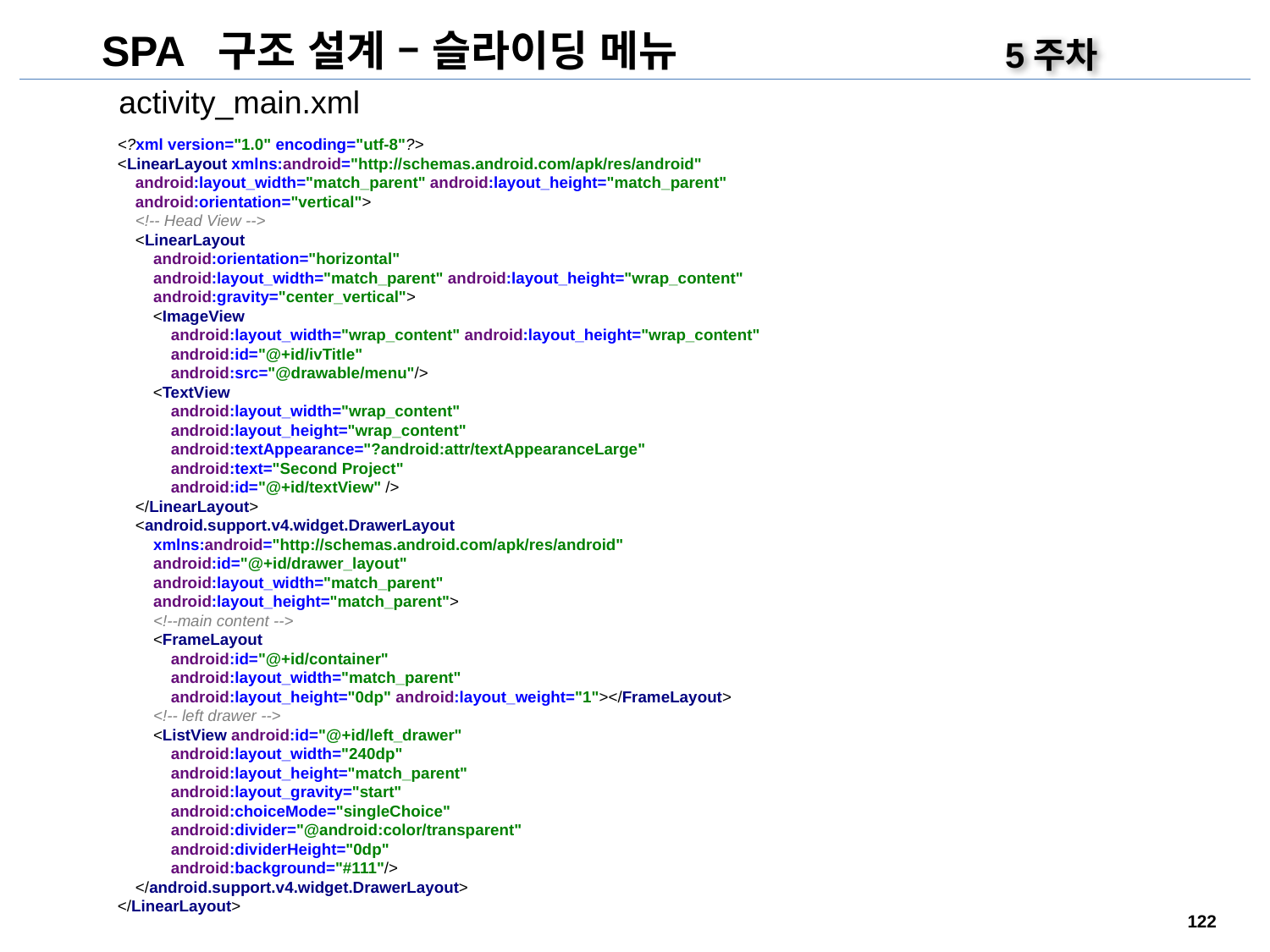

SPA  구조 설계 – 슬라이딩 메뉴
5주차
activity_main.xml
<?xml version="1.0" encoding="utf-8"?>
<LinearLayout xmlns:android="http://schemas.android.com/apk/res/android"
    android:layout_width="match_parent" android:layout_height="match_parent"
    android:orientation="vertical">
    <!-- Head View -->
    <LinearLayout
        android:orientation="horizontal"
        android:layout_width="match_parent" android:layout_height="wrap_content"
        android:gravity="center_vertical">
        <ImageView
            android:layout_width="wrap_content" android:layout_height="wrap_content"
            android:id="@+id/ivTitle"
            android:src="@drawable/menu"/>
        <TextView
            android:layout_width="wrap_content"
            android:layout_height="wrap_content"
            android:textAppearance="?android:attr/textAppearanceLarge"
            android:text="Second Project"
            android:id="@+id/textView" />
    </LinearLayout>
    <android.support.v4.widget.DrawerLayout
        xmlns:android="http://schemas.android.com/apk/res/android"
        android:id="@+id/drawer_layout"
        android:layout_width="match_parent"
        android:layout_height="match_parent">
        <!--main content -->
        <FrameLayout
            android:id="@+id/container"
            android:layout_width="match_parent"
            android:layout_height="0dp" android:layout_weight="1"></FrameLayout>
        <!-- left drawer -->
        <ListView android:id="@+id/left_drawer"
            android:layout_width="240dp"
            android:layout_height="match_parent"
            android:layout_gravity="start"
            android:choiceMode="singleChoice"
            android:divider="@android:color/transparent"
            android:dividerHeight="0dp"
            android:background="#111"/>
    </android.support.v4.widget.DrawerLayout>
</LinearLayout>